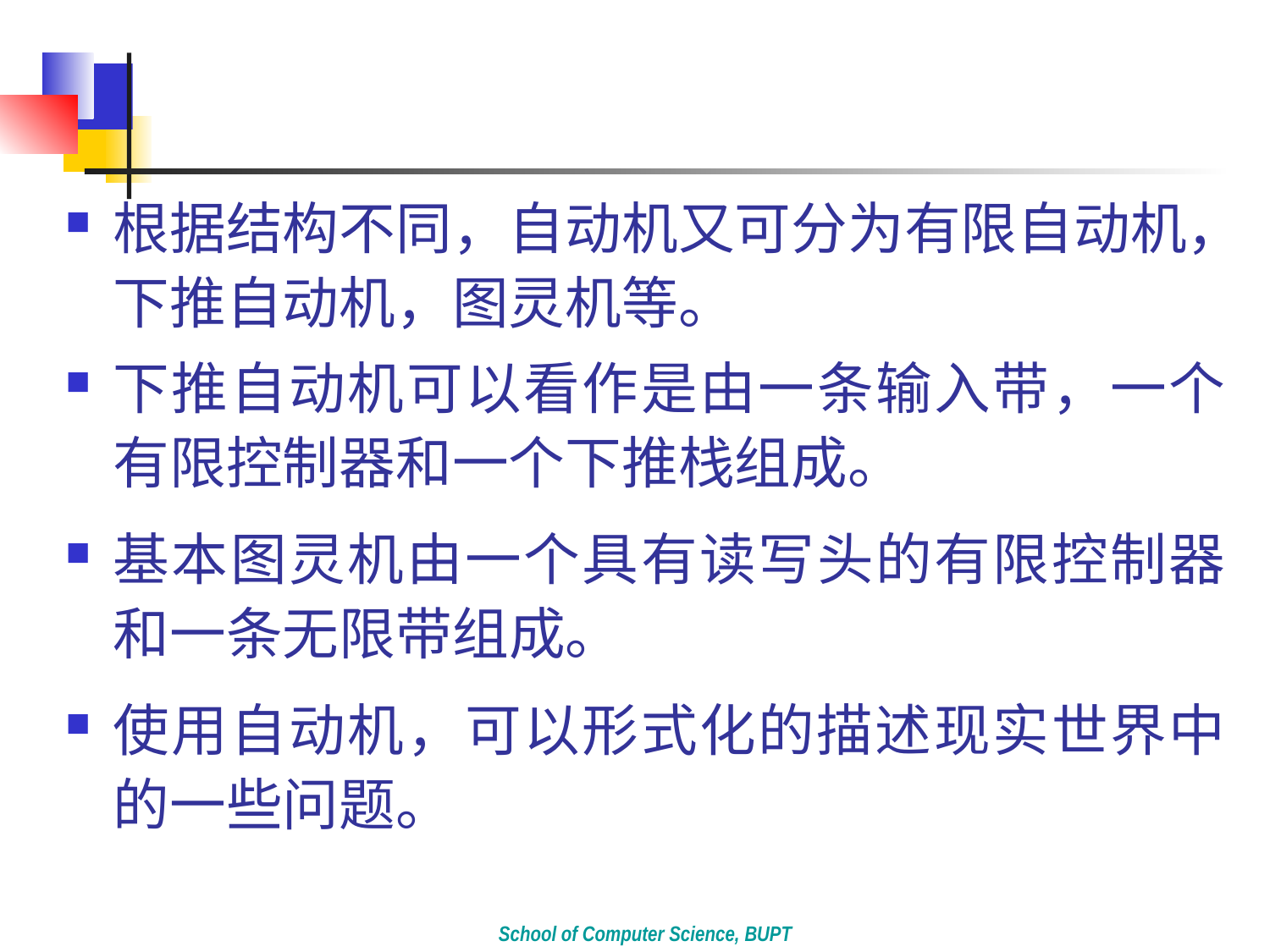

#
根据结构不同，自动机又可分为有限自动机，下推自动机，图灵机等。
下推自动机可以看作是由一条输入带，一个有限控制器和一个下推栈组成。
基本图灵机由一个具有读写头的有限控制器和一条无限带组成。
使用自动机，可以形式化的描述现实世界中的一些问题。

School of Computer Science, BUPT
44